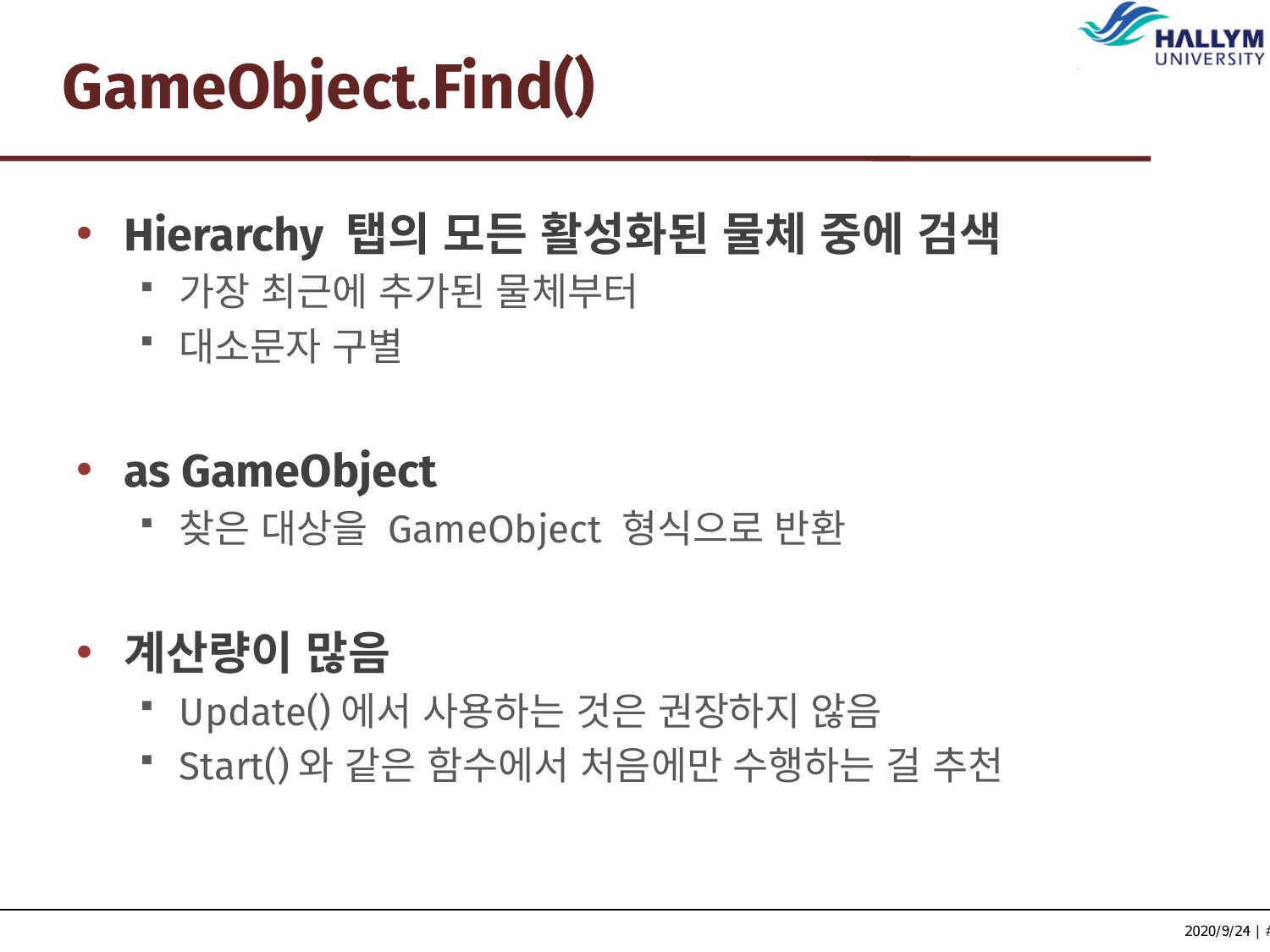

# GameObject.Find()
Hierarchy 탭의 모든 활성화된 물체 중에 검색
가장 최근에 추가된 물체부터
대소문자 구별

as GameObject
찾은 대상을 GameObject 형식으로 반환

계산량이 많음
Update()에서 사용하는 것은 권장하지 않음
Start()와 같은 함수에서 처음에만 수행하는 걸 추천